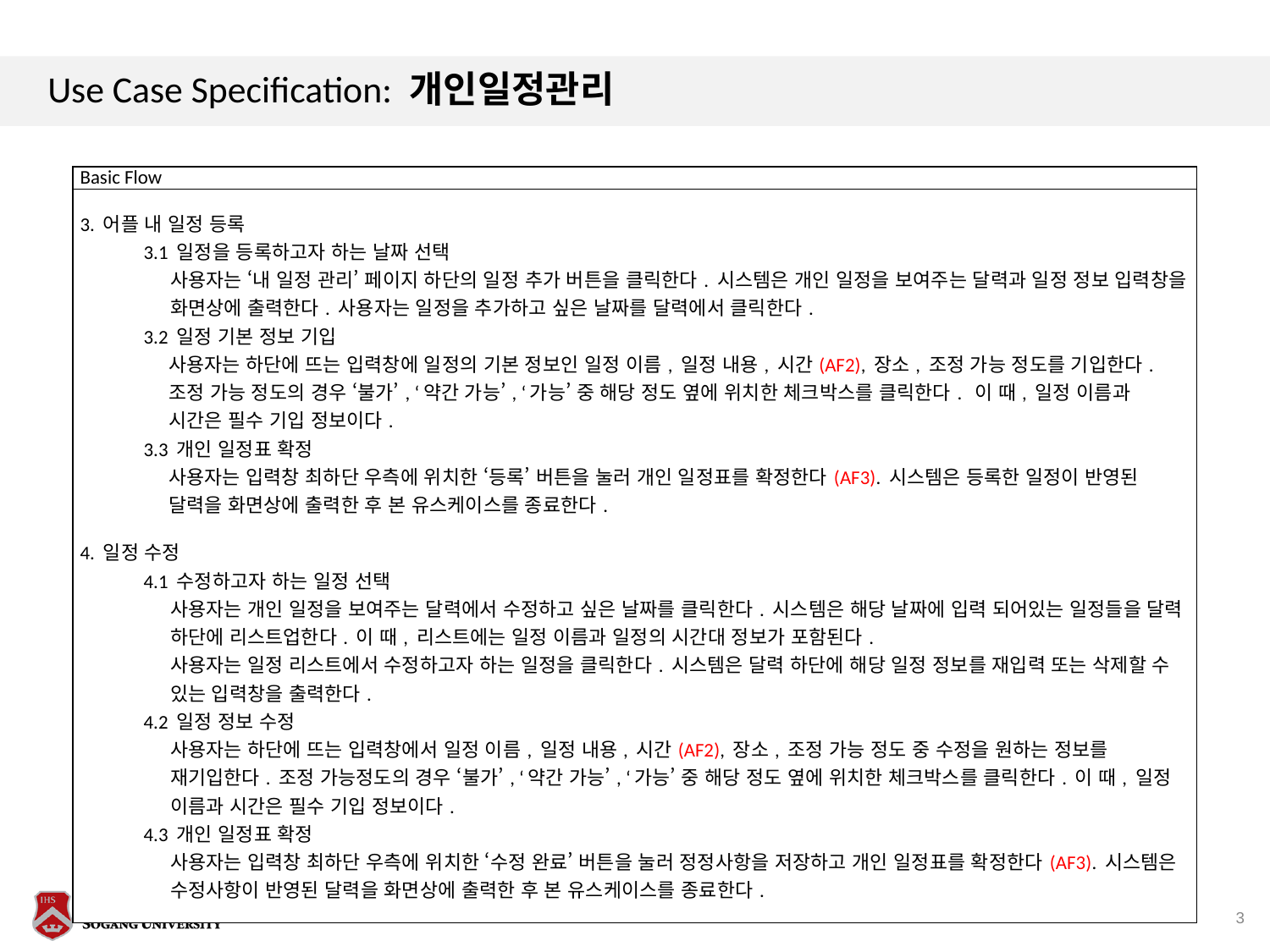

# Use Case Specification: 개인일정관리
| Basic Flowc Flow |
| --- |
| 3. 어플 내 일정 등록 3.1 일정을 등록하고자 하는 날짜 선택 사용자는 ‘내 일정 관리’ 페이지 하단의 일정 추가 버튼을 클릭한다. 시스템은 개인 일정을 보여주는 달력과 일정 정보 입력창을 화면상에 출력한다. 사용자는 일정을 추가하고 싶은 날짜를 달력에서 클릭한다. 3.2 일정 기본 정보 기입 사용자는 하단에 뜨는 입력창에 일정의 기본 정보인 일정 이름, 일정 내용, 시간(AF2), 장소, 조정 가능 정도를 기입한다. 조정 가능 정도의 경우 ‘불가’, ‘약간 가능’, ‘가능’ 중 해당 정도 옆에 위치한 체크박스를 클릭한다. 이 때, 일정 이름과 시간은 필수 기입 정보이다. 3.3 개인 일정표 확정 사용자는 입력창 최하단 우측에 위치한 ‘등록’ 버튼을 눌러 개인 일정표를 확정한다(AF3). 시스템은 등록한 일정이 반영된 달력을 화면상에 출력한 후 본 유스케이스를 종료한다. 4. 일정 수정 4.1 수정하고자 하는 일정 선택 사용자는 개인 일정을 보여주는 달력에서 수정하고 싶은 날짜를 클릭한다. 시스템은 해당 날짜에 입력 되어있는 일정들을 달력 하단에 리스트업한다. 이 때, 리스트에는 일정 이름과 일정의 시간대 정보가 포함된다. 사용자는 일정 리스트에서 수정하고자 하는 일정을 클릭한다. 시스템은 달력 하단에 해당 일정 정보를 재입력 또는 삭제할 수 있는 입력창을 출력한다. 4.2 일정 정보 수정 사용자는 하단에 뜨는 입력창에서 일정 이름, 일정 내용, 시간(AF2), 장소, 조정 가능 정도 중 수정을 원하는 정보를 재기입한다. 조정 가능정도의 경우 ‘불가’, ‘약간 가능’, ‘가능’ 중 해당 정도 옆에 위치한 체크박스를 클릭한다. 이 때, 일정 이름과 시간은 필수 기입 정보이다. 4.3 개인 일정표 확정 사용자는 입력창 최하단 우측에 위치한 ‘수정 완료’ 버튼을 눌러 정정사항을 저장하고 개인 일정표를 확정한다(AF3). 시스템은 수정사항이 반영된 달력을 화면상에 출력한 후 본 유스케이스를 종료한다. |
3